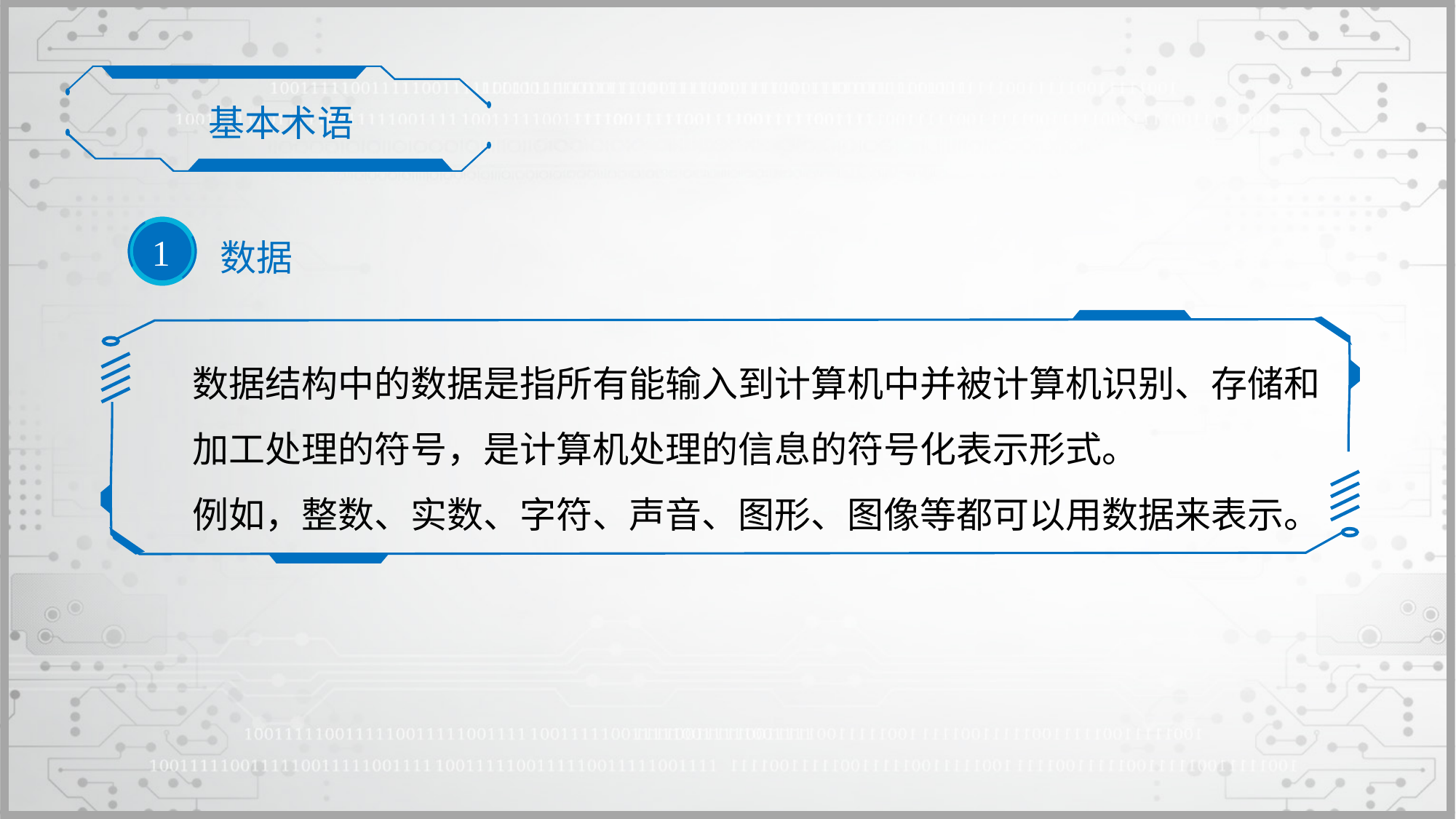

基本术语
1

 数据

	数据结构中的数据是指所有能输入到计算机中并被计算机识别、存储和加工处理的符号，是计算机处理的信息的符号化表示形式。
例如，整数、实数、字符、声音、图形、图像等都可以用数据来表示。